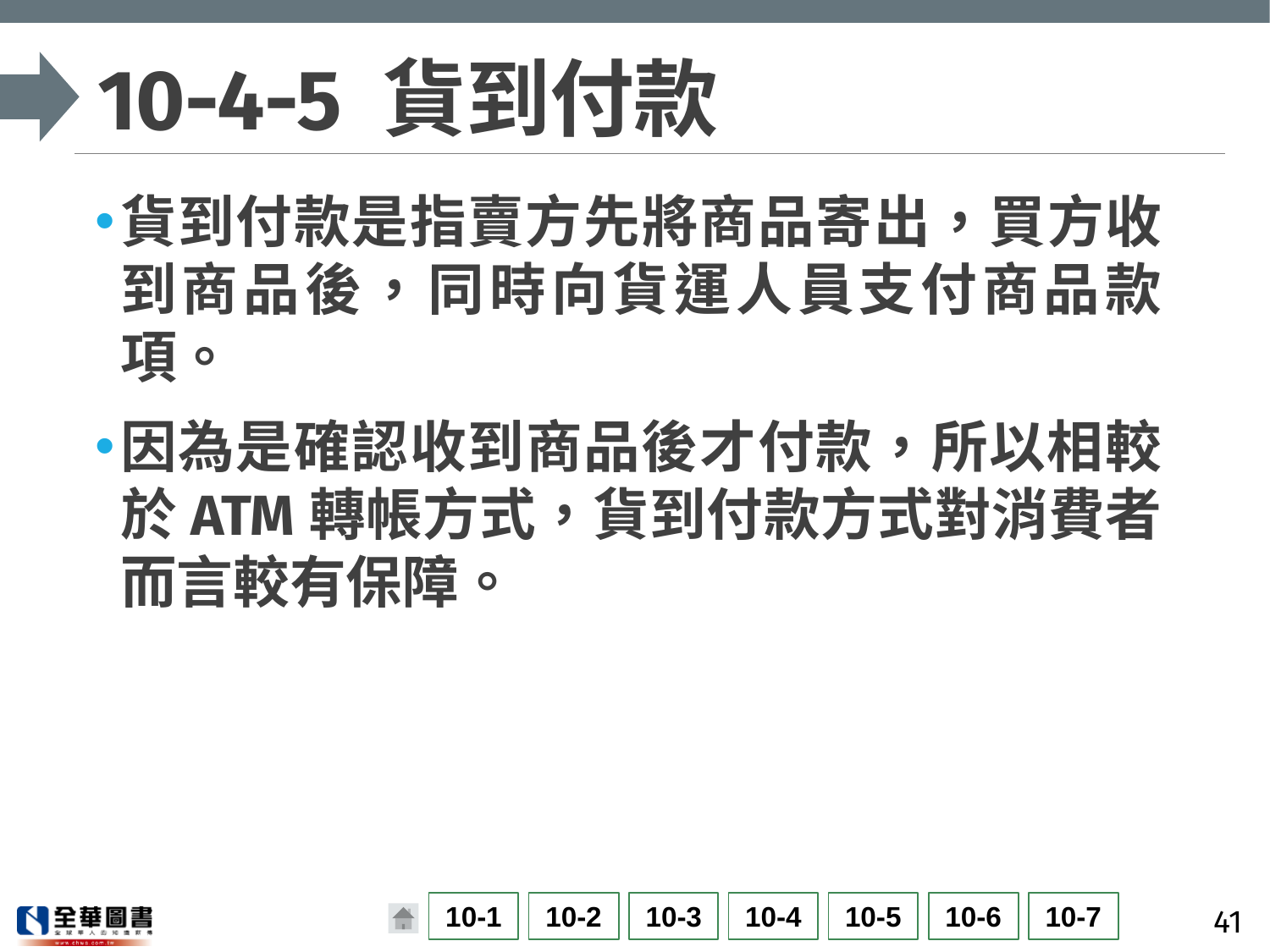

# 10-4-5 貨到付款
貨到付款是指賣方先將商品寄出，買方收到商品後，同時向貨運人員支付商品款項。
因為是確認收到商品後才付款，所以相較於ATM轉帳方式，貨到付款方式對消費者而言較有保障。
41